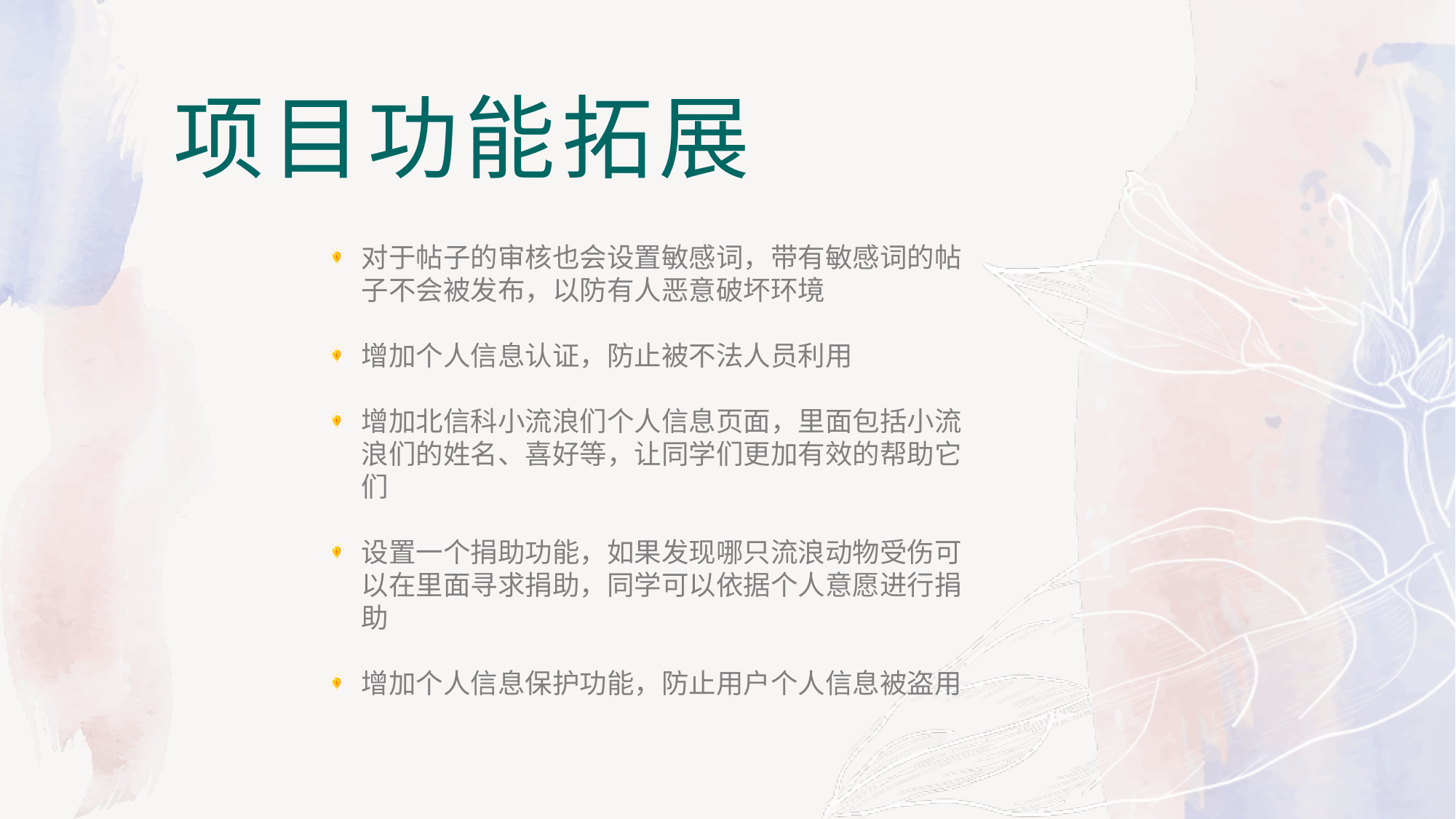

项目功能拓展
对于帖子的审核也会设置敏感词，带有敏感词的帖子不会被发布，以防有人恶意破坏环境

增加个人信息认证，防止被不法人员利用

增加北信科小流浪们个人信息页面，里面包括小流浪们的姓名、喜好等，让同学们更加有效的帮助它们

设置一个捐助功能，如果发现哪只流浪动物受伤可以在里面寻求捐助，同学可以依据个人意愿进行捐助

增加个人信息保护功能，防止用户个人信息被盗用